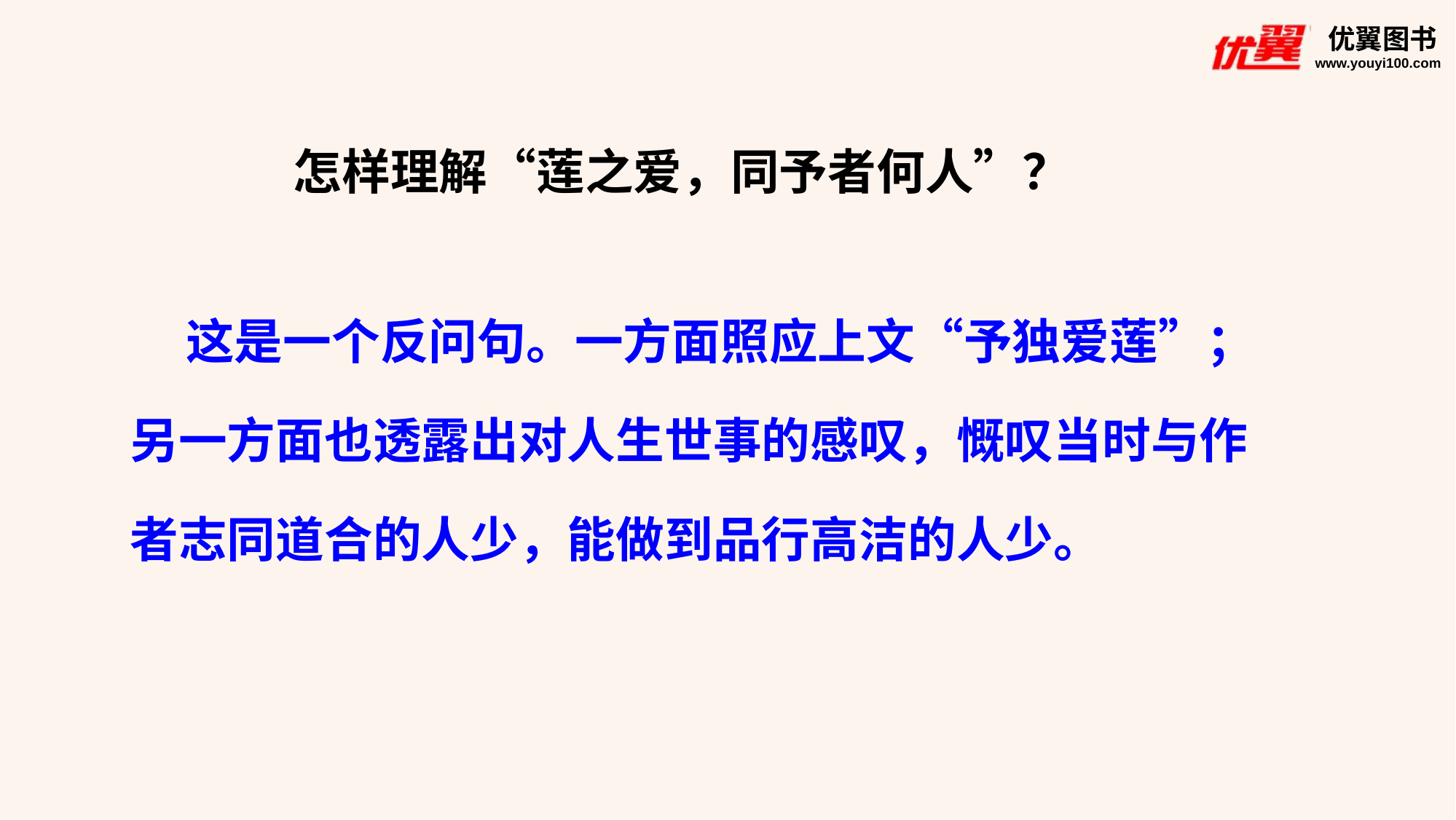

怎样理解“莲之爱，同予者何人”？
    这是一个反问句。一方面照应上文“予独爱莲”；另一方面也透露出对人生世事的感叹，慨叹当时与作者志同道合的人少，能做到品行高洁的人少。